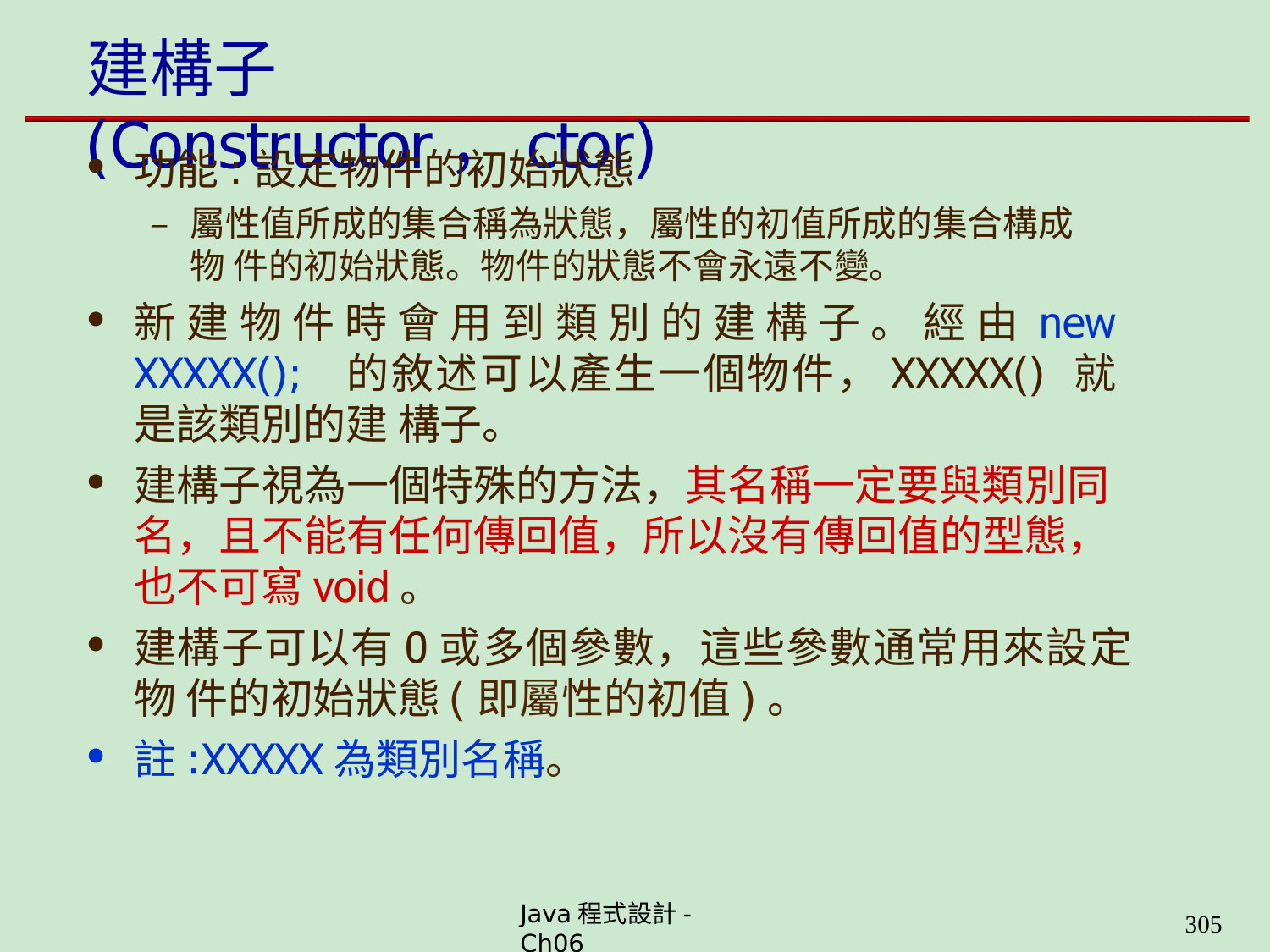

# 建構子(Constructor，ctor)
功能:設定物件的初始狀態
–	屬性值所成的集合稱為狀態，屬性的初值所成的集合構成物 件的初始狀態。物件的狀態不會永遠不變。
新建物件時會用到類別的建構子。經由new XXXXX();  的敘述可以產生一個物件，XXXXX() 就是該類別的建 構子。
建構子視為一個特殊的方法，其名稱一定要與類別同 名，且不能有任何傳回值，所以沒有傳回值的型態， 也不可寫void。
建構子可以有0或多個參數，這些參數通常用來設定物 件的初始狀態(即屬性的初值)。
註:XXXXX為類別名稱。
Java程式設計-Ch06
305